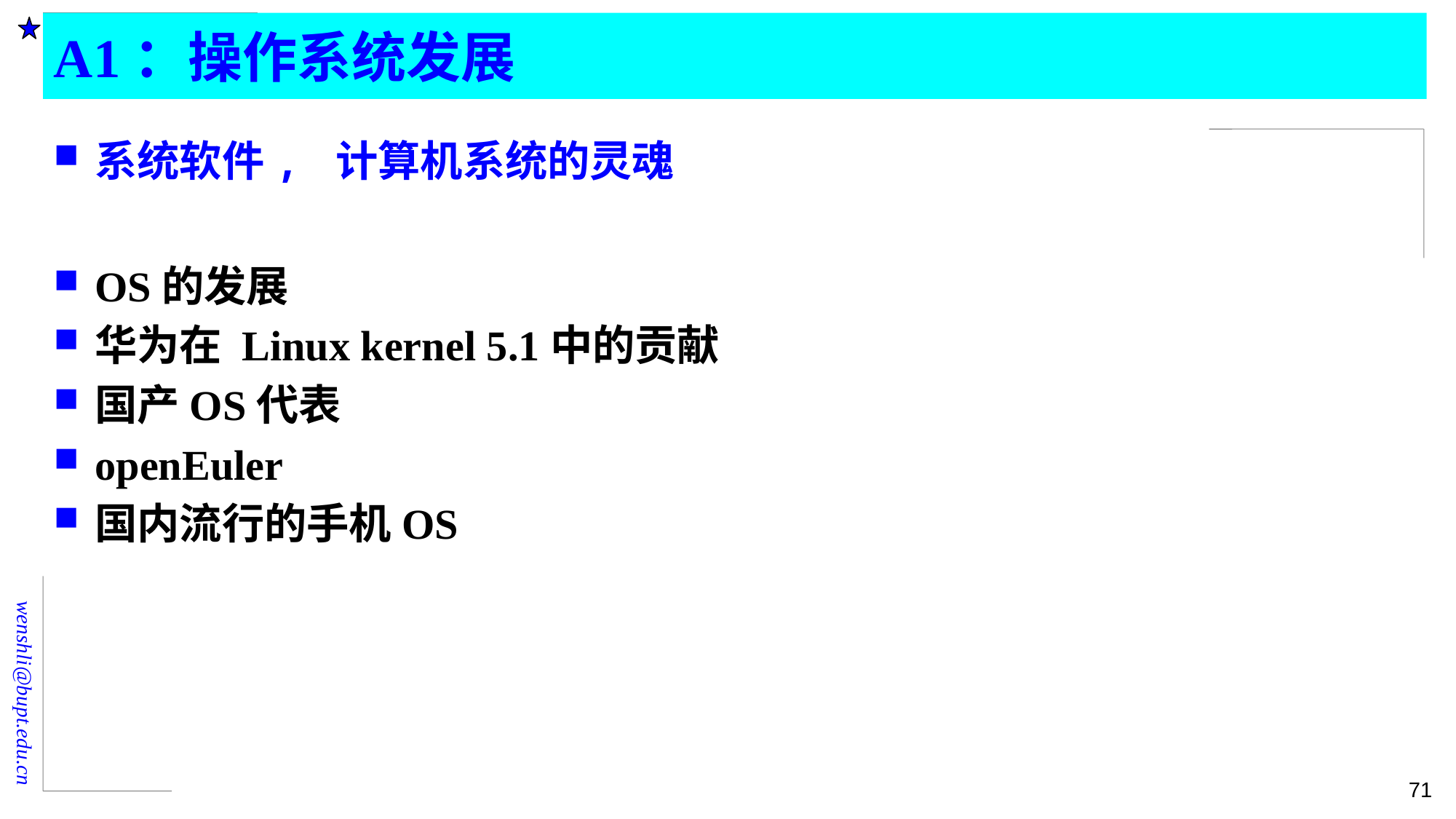

# A1：操作系统发展
系统软件, 计算机系统的灵魂

OS的发展
华为在 Linux kernel 5.1中的贡献
国产OS代表
openEuler
国内流行的手机OS
71